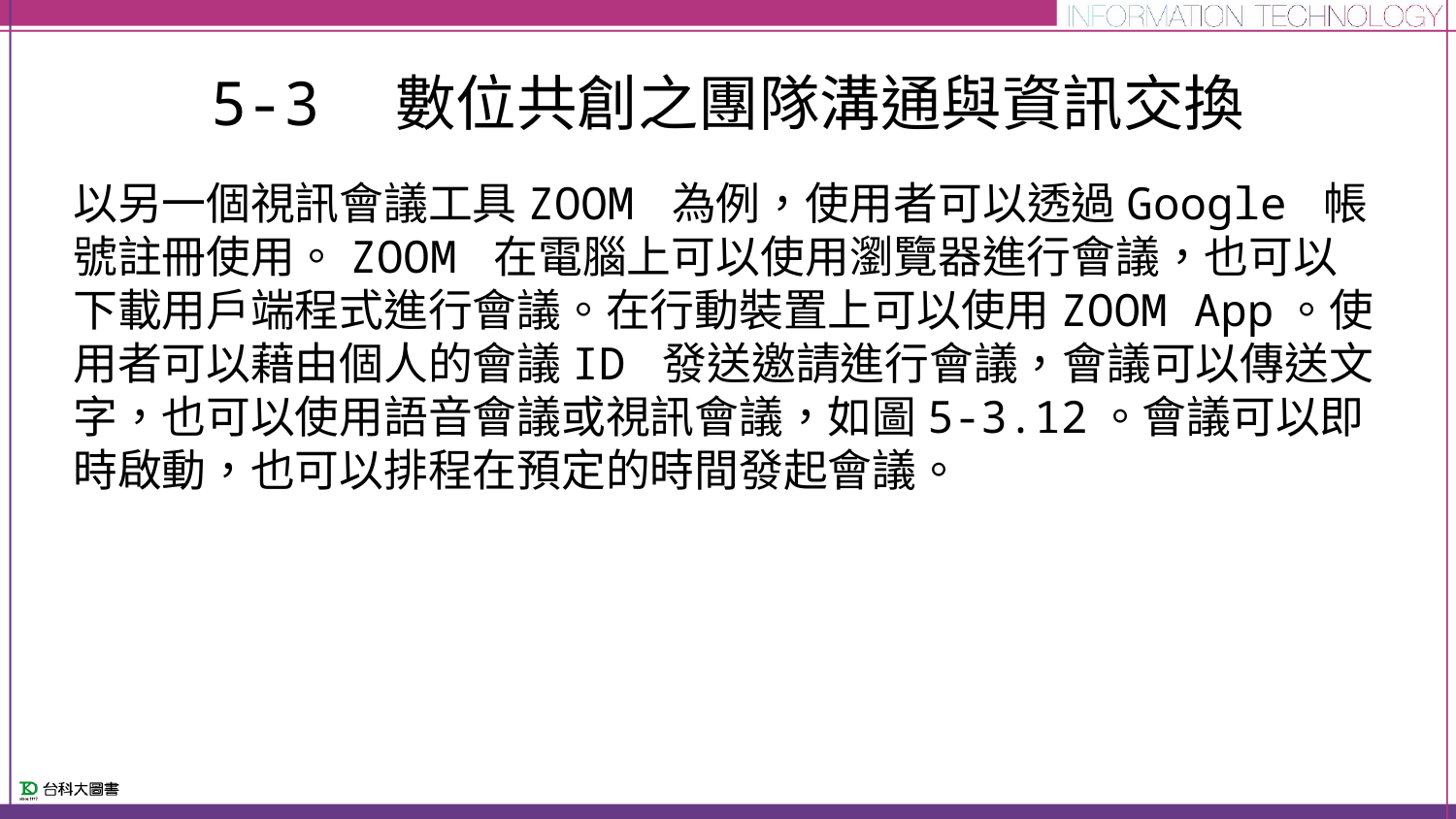

# 5-3　數位共創之團隊溝通與資訊交換
以另一個視訊會議工具ZOOM 為例，使用者可以透過Google 帳號註冊使用。ZOOM 在電腦上可以使用瀏覽器進行會議，也可以下載用戶端程式進行會議。在行動裝置上可以使用ZOOM App。使用者可以藉由個人的會議ID 發送邀請進行會議，會議可以傳送文字，也可以使用語音會議或視訊會議，如圖5-3.12。會議可以即時啟動，也可以排程在預定的時間發起會議。